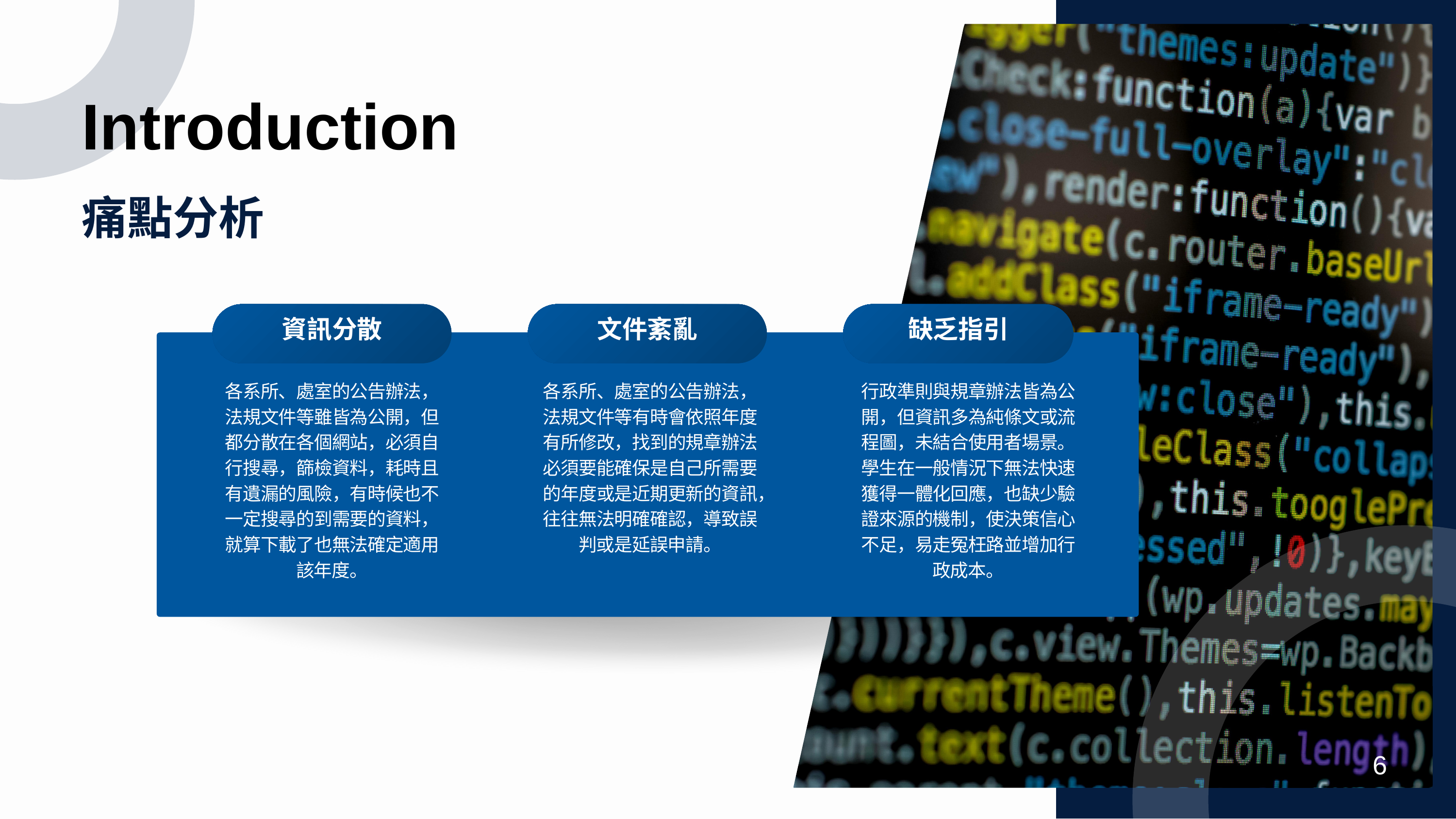

Introduction
痛點分析

資訊分散

文件紊亂

缺乏指引

各系所、處室的公告辦法，法規文件等雖皆為公開，但都分散在各個網站，必須自行搜尋，篩檢資料，耗時且有遺漏的風險，有時候也不一定搜尋的到需要的資料，就算下載了也無法確定適用該年度。
各系所、處室的公告辦法，法規文件等有時會依照年度有所修改，找到的規章辦法必須要能確保是自己所需要的年度或是近期更新的資訊，往往無法明確確認，導致誤判或是延誤申請。
行政準則與規章辦法皆為公開，但資訊多為純條文或流程圖，未結合使用者場景。學生在一般情況下無法快速獲得一體化回應，也缺少驗證來源的機制，使決策信心不足，易走冤枉路並增加行政成本。

6